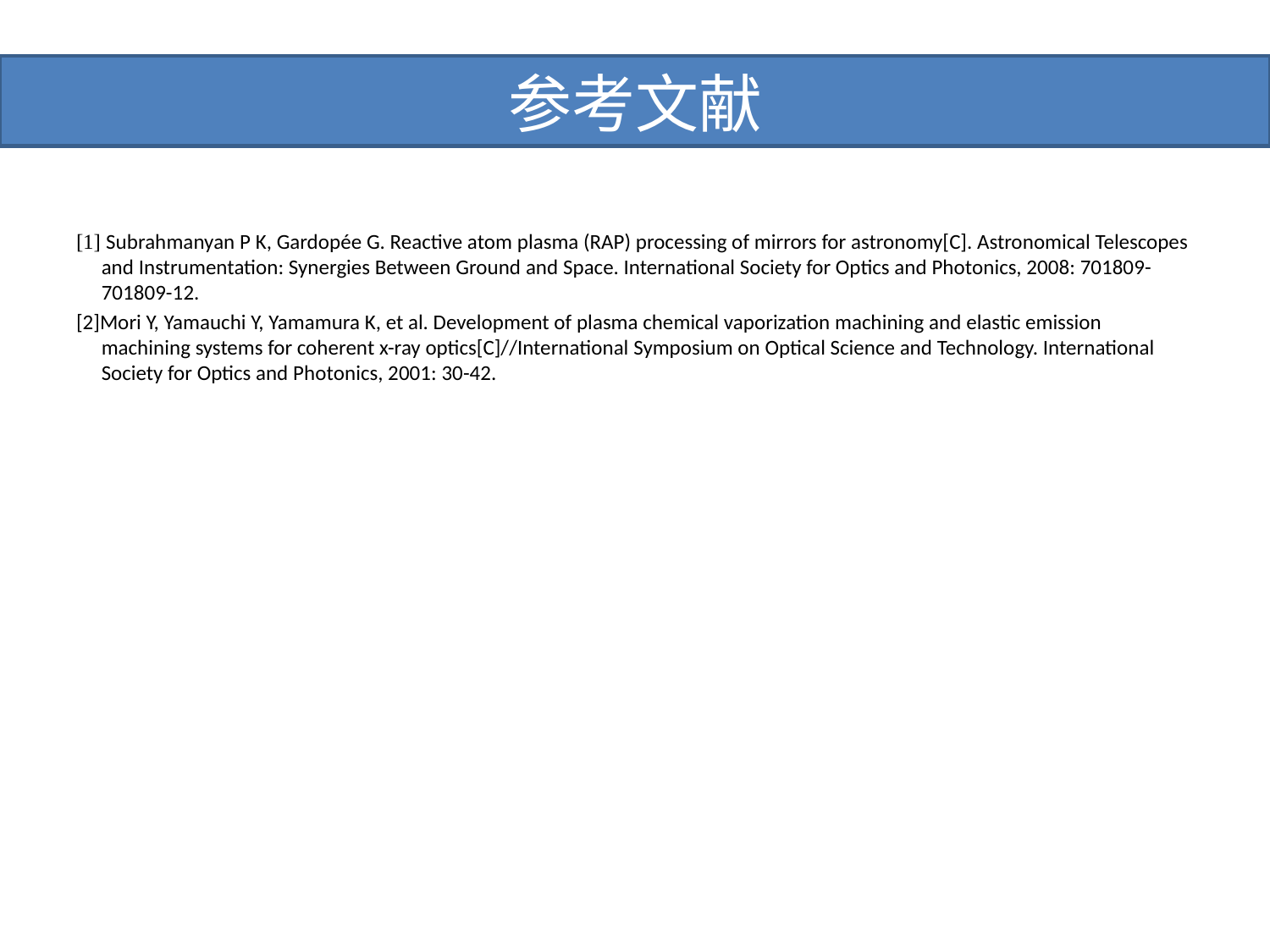

# 参考文献
[1] Subrahmanyan P K, Gardopée G. Reactive atom plasma (RAP) processing of mirrors for astronomy[C]. Astronomical Telescopes and Instrumentation: Synergies Between Ground and Space. International Society for Optics and Photonics, 2008: 701809-701809-12.
[2]Mori Y, Yamauchi Y, Yamamura K, et al. Development of plasma chemical vaporization machining and elastic emission machining systems for coherent x-ray optics[C]//International Symposium on Optical Science and Technology. International Society for Optics and Photonics, 2001: 30-42.